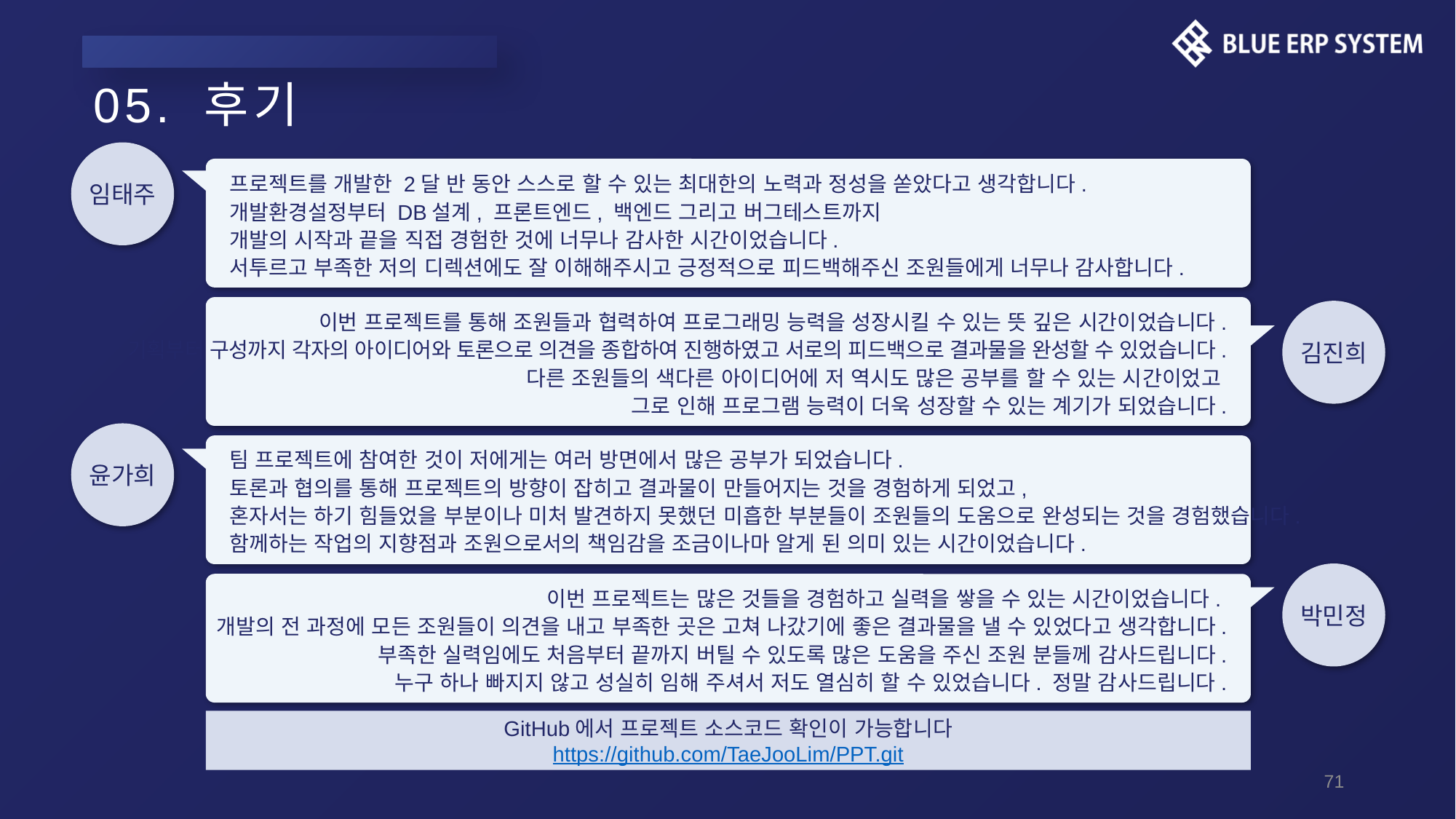

프로젝트를 마치며 -
# 05. 후기
임태주

프로젝트를 개발한 2달 반 동안 스스로 할 수 있는 최대한의 노력과 정성을 쏟았다고 생각합니다.
개발환경설정부터 DB설계, 프론트엔드, 백엔드 그리고 버그테스트까지
개발의 시작과 끝을 직접 경험한 것에 너무나 감사한 시간이었습니다.
서투르고 부족한 저의 디렉션에도 잘 이해해주시고 긍정적으로 피드백해주신 조원들에게 너무나 감사합니다.

이번 프로젝트를 통해 조원들과 협력하여 프로그래밍 능력을 성장시킬 수 있는 뜻 깊은 시간이었습니다.
기획부터 구성까지 각자의 아이디어와 토론으로 의견을 종합하여 진행하였고 서로의 피드백으로 결과물을 완성할 수 있었습니다.
다른 조원들의 색다른 아이디어에 저 역시도 많은 공부를 할 수 있는 시간이었고
그로 인해 프로그램 능력이 더욱 성장할 수 있는 계기가 되었습니다.

김진희
윤가희

팀 프로젝트에 참여한 것이 저에게는 여러 방면에서 많은 공부가 되었습니다.
토론과 협의를 통해 프로젝트의 방향이 잡히고 결과물이 만들어지는 것을 경험하게 되었고,
혼자서는 하기 힘들었을 부분이나 미처 발견하지 못했던 미흡한 부분들이 조원들의 도움으로 완성되는 것을 경험했습니다.
함께하는 작업의 지향점과 조원으로서의 책임감을 조금이나마 알게 된 의미 있는 시간이었습니다.

박민정

이번 프로젝트는 많은 것들을 경험하고 실력을 쌓을 수 있는 시간이었습니다.
개발의 전 과정에 모든 조원들이 의견을 내고 부족한 곳은 고쳐 나갔기에 좋은 결과물을 낼 수 있었다고 생각합니다.
부족한 실력임에도 처음부터 끝까지 버틸 수 있도록 많은 도움을 주신 조원 분들께 감사드립니다.
누구 하나 빠지지 않고 성실히 임해 주셔서 저도 열심히 할 수 있었습니다. 정말 감사드립니다.

GitHub에서 프로젝트 소스코드 확인이 가능합니다
https://github.com/TaeJooLim/PPT.git
71